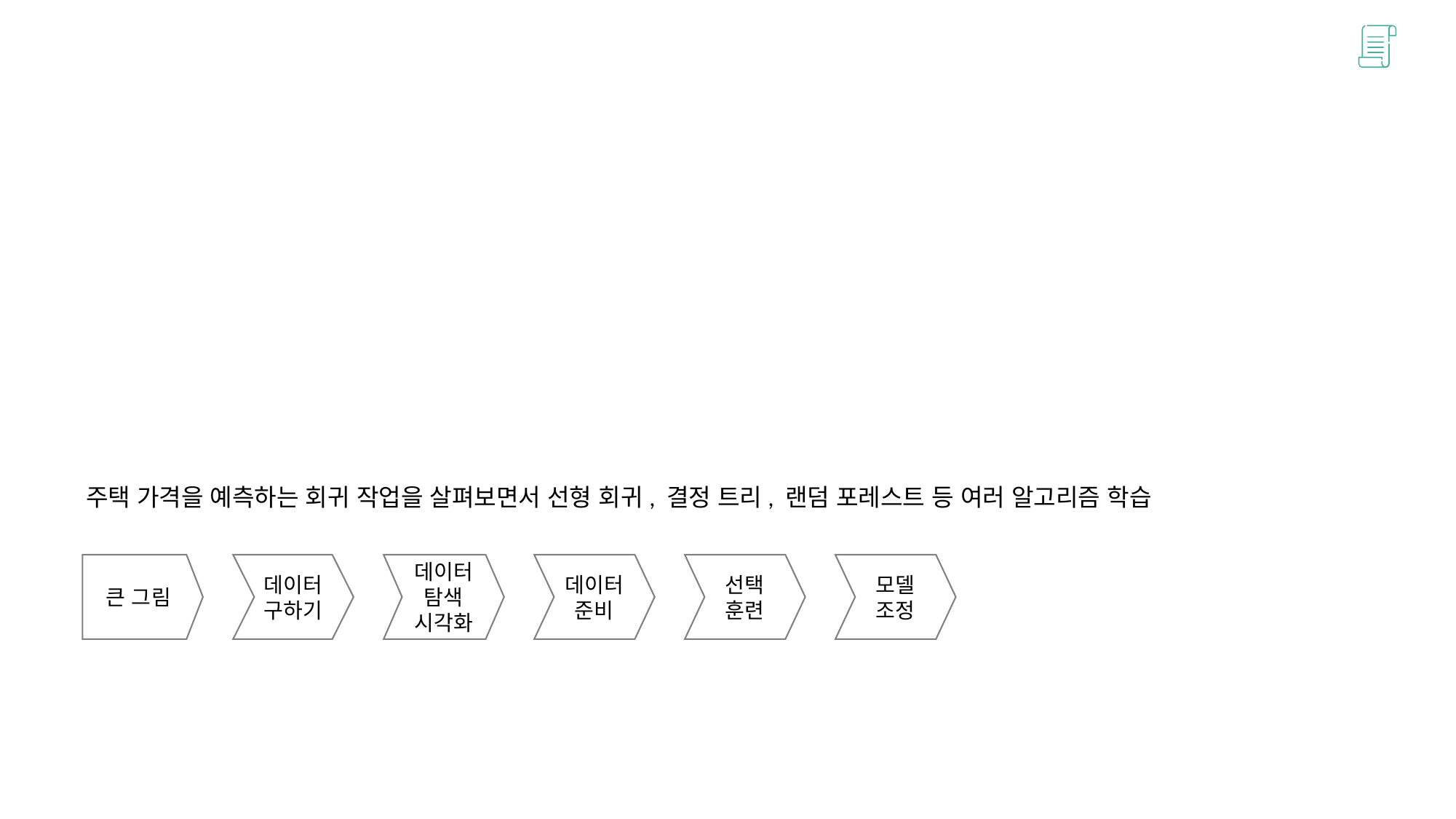

주택 가격을 예측하는 회귀 작업을 살펴보면서 선형 회귀, 결정 트리, 랜덤 포레스트 등 여러 알고리즘 학습
큰 그림
데이터
구하기
데이터 탐색
시각화
데이터
준비
선택
훈련
모델
조정